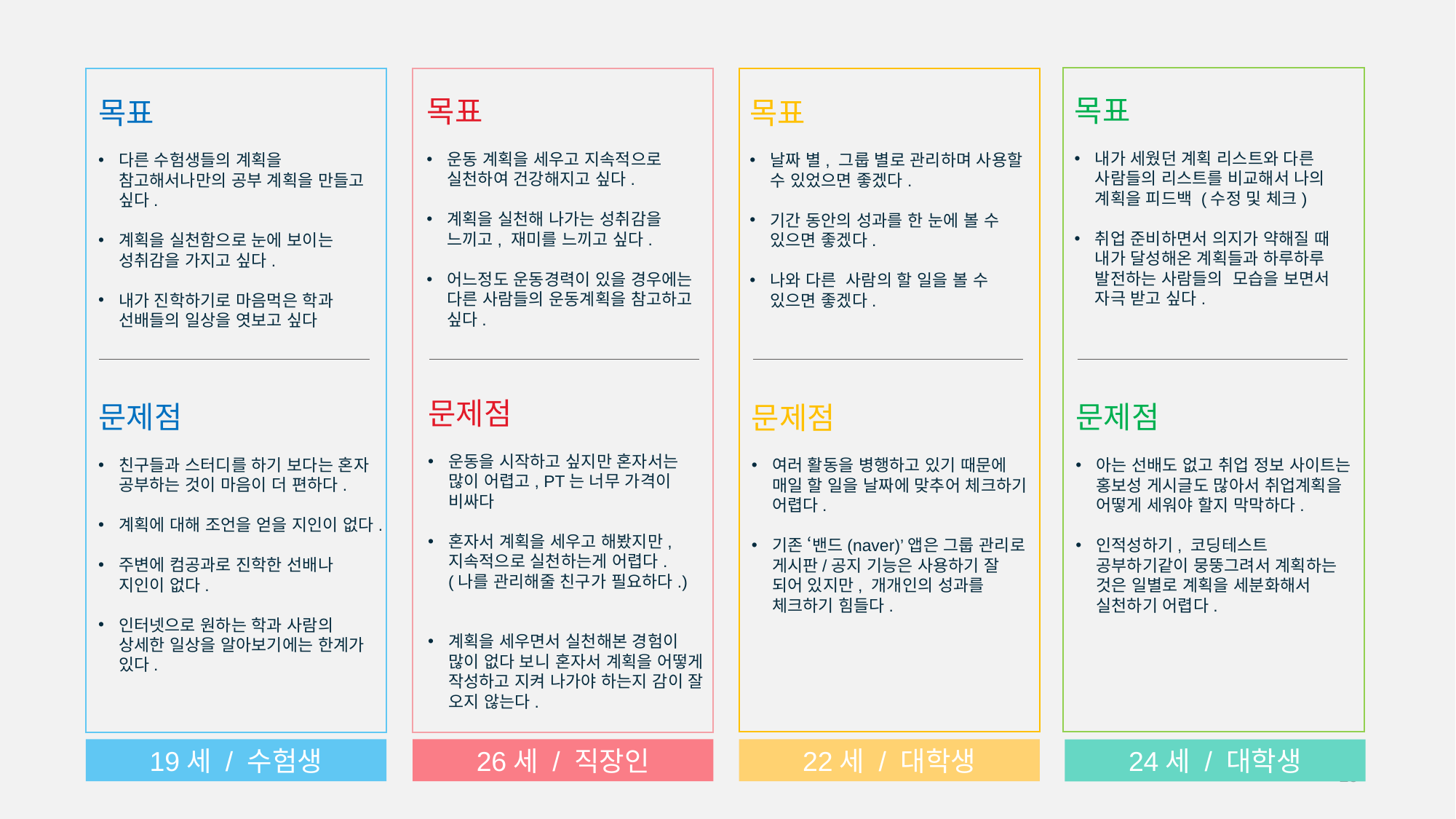

목표

내가 세웠던 계획 리스트와 다른 사람들의 리스트를 비교해서 나의 계획을 피드백 (수정 및 체크)

취업 준비하면서 의지가 약해질 때 내가 달성해온 계획들과 하루하루 발전하는 사람들의  모습을 보면서 자극 받고 싶다.

목표

운동 계획을 세우고 지속적으로 실천하여 건강해지고 싶다.

계획을 실천해 나가는 성취감을 느끼고, 재미를 느끼고 싶다.

어느정도 운동경력이 있을 경우에는 다른 사람들의 운동계획을 참고하고 싶다.

목표

다른 수험생들의 계획을 참고해서나만의 공부 계획을 만들고 싶다.

계획을 실천함으로 눈에 보이는 성취감을 가지고 싶다.

내가 진학하기로 마음먹은 학과 선배들의 일상을 엿보고 싶다

목표

날짜 별, 그룹 별로 관리하며 사용할 수 있었으면 좋겠다.

기간 동안의 성과를 한 눈에 볼 수 있으면 좋겠다.

나와 다른  사람의 할 일을 볼 수 있으면 좋겠다.

문제점

운동을 시작하고 싶지만 혼자서는 많이 어렵고, PT는 너무 가격이 비싸다

혼자서 계획을 세우고 해봤지만, 지속적으로 실천하는게 어렵다.       (나를 관리해줄 친구가 필요하다.)

계획을 세우면서 실천해본 경험이 많이 없다 보니 혼자서 계획을 어떻게 작성하고 지켜 나가야 하는지 감이 잘 오지 않는다.

문제점

친구들과 스터디를 하기 보다는 혼자 공부하는 것이 마음이 더 편하다.

계획에 대해 조언을 얻을 지인이 없다.

주변에 컴공과로 진학한 선배나 지인이 없다.

인터넷으로 원하는 학과 사람의   상세한 일상을 알아보기에는 한계가 있다.

문제점

아는 선배도 없고 취업 정보 사이트는 홍보성 게시글도 많아서 취업계획을 어떻게 세워야 할지 막막하다.

인적성하기, 코딩테스트 공부하기같이 뭉뚱그려서 계획하는 것은 일별로 계획을 세분화해서 실천하기 어렵다.

문제점

여러 활동을 병행하고 있기 때문에 매일 할 일을 날짜에 맞추어 체크하기 어렵다.

기존 ‘밴드(naver)’앱은 그룹 관리로 게시판/공지 기능은 사용하기 잘 되어 있지만, 개개인의 성과를 체크하기 힘들다.

19세 / 수험생
26세 / 직장인
22세 / 대학생
24세 / 대학생
19